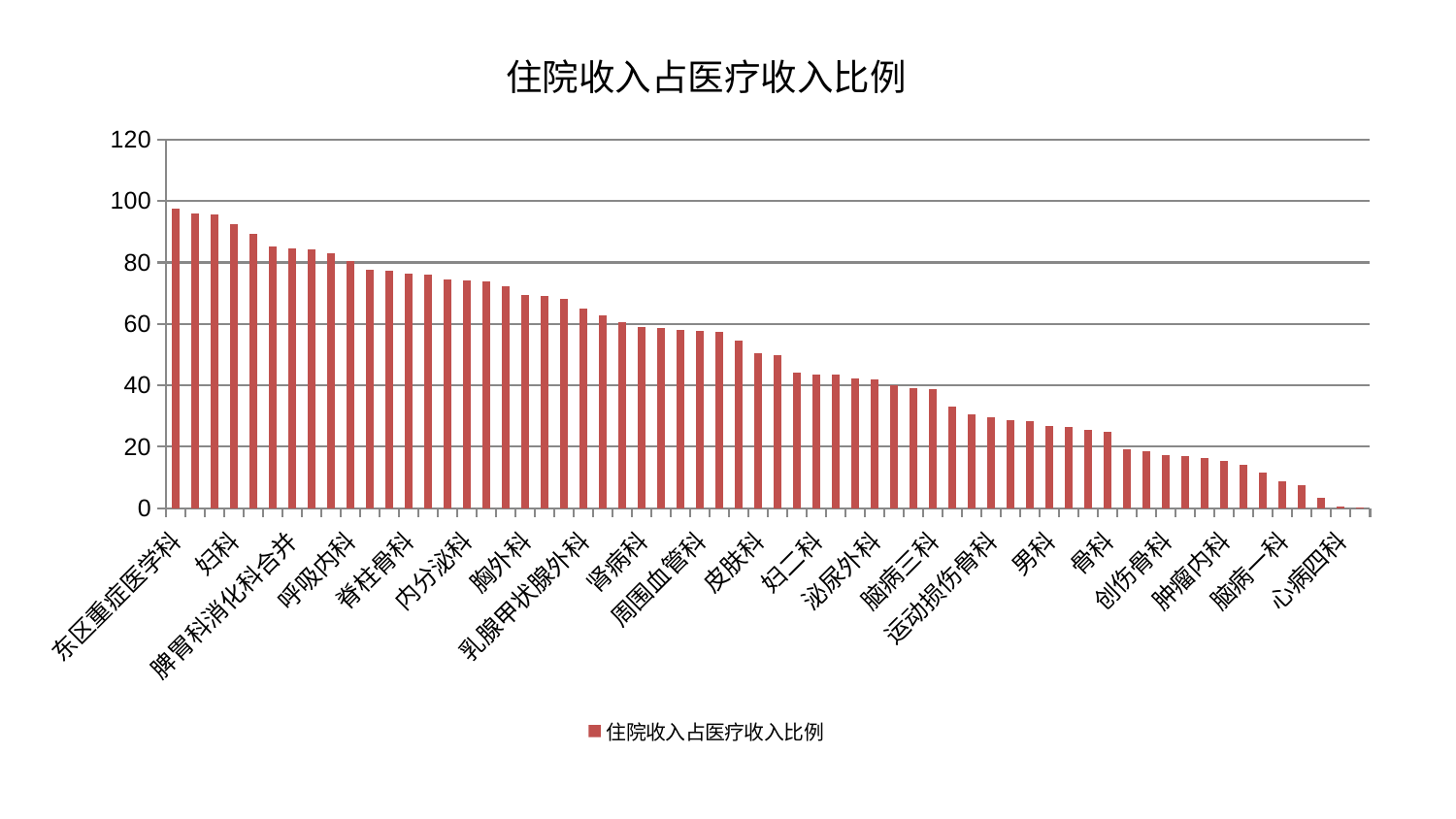

### Chart: 住院收入占医疗收入比例

| Category | 住院收入占医疗收入比例 |
|---|---|
| 东区重症医学科 | 97.4866707945861 |
| 肛肠科 | 95.87268586685653 |
| 显微骨科 | 95.56398582215506 |
| 妇科 | 92.63873711875084 |
| 小儿骨科 | 89.27245558340245 |
| 关节骨科 | 85.10861601672588 |
| 脾胃科消化科合并 | 84.59664359788388 |
| 脾胃病科 | 84.32323291405399 |
| 耳鼻喉科 | 82.89091965069697 |
| 呼吸内科 | 80.44419572860228 |
| 心病二科 | 77.59794050559168 |
| 针灸科 | 77.33099936643374 |
| 脊柱骨科 | 76.33753553840177 |
| 重症医学科 | 75.94918654018244 |
| 推拿科 | 74.5857856867953 |
| 内分泌科 | 74.24836750991818 |
| 消化内科 | 73.75024708566696 |
| 神经内科 | 72.18424474763106 |
| 胸外科 | 69.48086765533587 |
| 康复科 | 68.96676708935843 |
| 产科 | 68.09085998078233 |
| 乳腺甲状腺外科 | 65.04014094143255 |
| 妇科妇二科合并 | 62.953751583184506 |
| 肾脏内科 | 60.683534540819984 |
| 肾病科 | 58.91478369253043 |
| 风湿病科 | 58.81038130501517 |
| 肝胆外科 | 58.19911651917553 |
| 周围血管科 | 57.83648031377513 |
| 东区肾病科 | 57.53942050802996 |
| 综合内科 | 54.45348289442167 |
| 皮肤科 | 50.47157492114718 |
| 心病三科 | 49.78085036787476 |
| 身心医学科 | 44.178847232117825 |
| 妇二科 | 43.64987399779934 |
| 眼科 | 43.49051046273416 |
| 中医外治中心 | 42.394187934159035 |
| 泌尿外科 | 41.91916772147353 |
| 老年医学科 | 40.016808057077505 |
| 口腔科 | 38.999254304173945 |
| 脑病三科 | 38.900052505440506 |
| 微创骨科 | 33.25335964334173 |
| 血液科 | 30.52898175546115 |
| 运动损伤骨科 | 29.76936289627108 |
| 儿科 | 28.77488258652301 |
| 医院 | 28.380775936642255 |
| 男科 | 26.760049493681937 |
| 心病一科 | 26.488786340681635 |
| 脑病二科 | 25.368428770493345 |
| 骨科 | 25.006307996929046 |
| 小儿推拿科 | 19.1329629345095 |
| 治未病中心 | 18.508627754350027 |
| 创伤骨科 | 17.18009319256062 |
| 心血管内科 | 16.907601699365514 |
| 普通外科 | 16.220841397017228 |
| 肿瘤内科 | 15.562442932093767 |
| 神经外科 | 14.053521698103255 |
| 西区重症医学科 | 11.610881876287182 |
| 脑病一科 | 8.932386728404108 |
| 中医经典科 | 7.360844485813045 |
| 美容皮肤科 | 3.4623907942061827 |
| 心病四科 | 0.4529117399692195 |
| 肝病科 | 0.1478176292525779 |
115